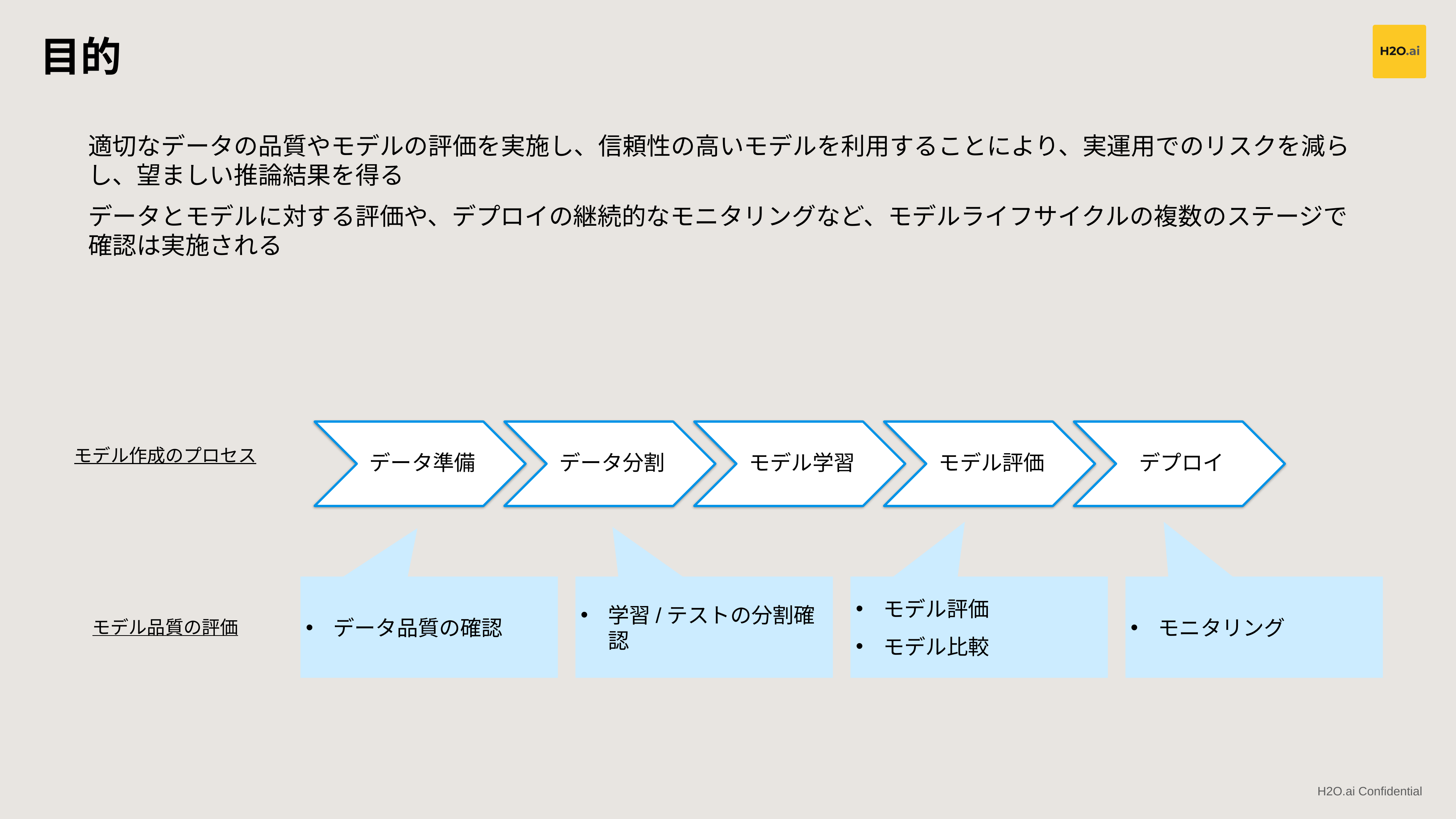

目的
適切なデータの品質やモデルの評価を実施し、信頼性の高いモデルを利用することにより、実運用でのリスクを減らし、望ましい推論結果を得る
データとモデルに対する評価や、デプロイの継続的なモニタリングなど、モデルライフサイクルの複数のステージで確認は実施される
データ準備
データ分割
モデル学習
モデル評価
デプロイ
モデル作成のプロセス
データ品質の確認
学習/テストの分割確認
モデル評価
モデル比較
モニタリング
モデル品質の評価